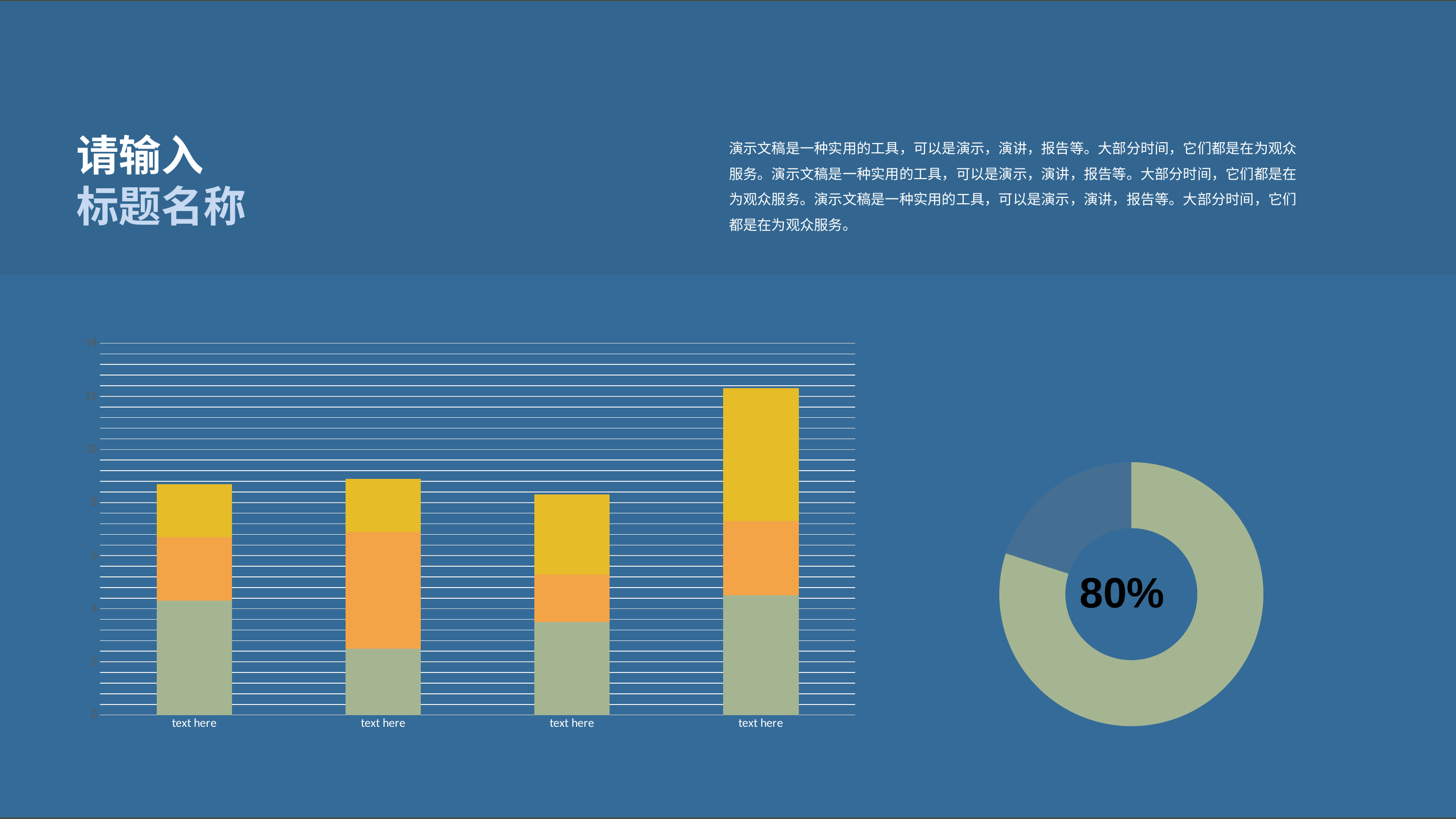

请输入
标题名称
演示文稿是一种实用的工具，可以是演示，演讲，报告等。大部分时间，它们都是在为观众服务。演示文稿是一种实用的工具，可以是演示，演讲，报告等。大部分时间，它们都是在为观众服务。演示文稿是一种实用的工具，可以是演示，演讲，报告等。大部分时间，它们都是在为观众服务。

### Chart

| Category | 系列 1 | 系列 2 | 系列 3 |
|---|---|---|---|
| text here | 4.3 | 2.4 | 2.0 |
| text here | 2.5 | 4.4 | 2.0 |
| text here | 3.5 | 1.8 | 3.0 |
| text here | 4.5 | 2.8 | 5.0 |

### Chart

| Category | Supporting text here |
|---|---|
| text 1 | 80.0 |
| text 2 | 20.0 |
80%